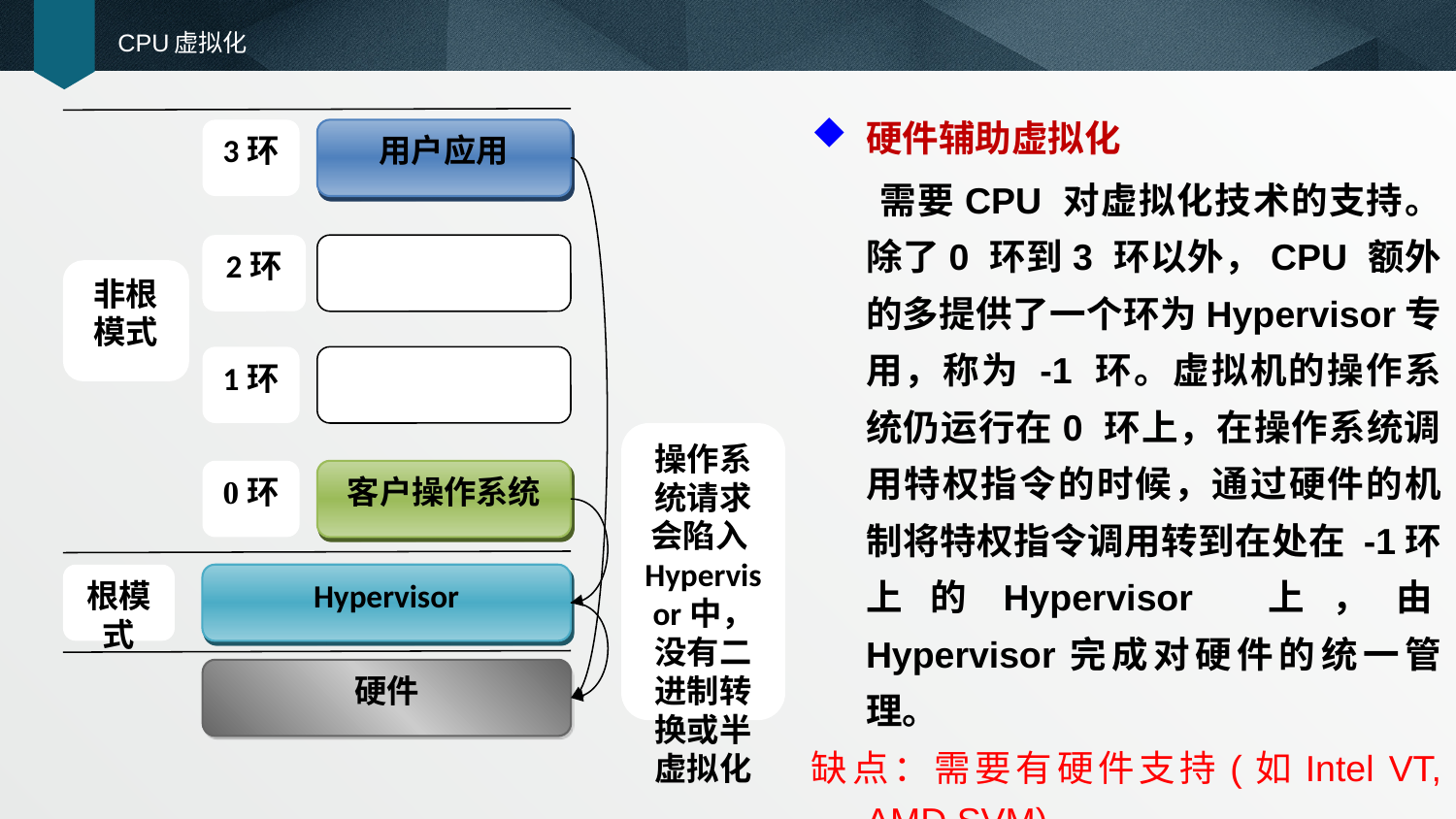

# CPU虚拟化
硬件辅助虚拟化
      需要CPU 对虚拟化技术的支持。除了0 环到3 环以外，CPU 额外的多提供了一个环为Hypervisor专用，称为 -1 环。虚拟机的操作系统仍运行在0 环上，在操作系统调用特权指令的时候，通过硬件的机制将特权指令调用转到在处在 -1环上的Hypervisor 上，由Hypervisor完成对硬件的统一管理。
缺点：需要有硬件支持(如Intel VT, AMD SVM)

3环
用户应用
2环

非根模式
1环

操作系统请求会陷入Hypervisor中，没有二进制转换或半虚拟化
0环
客户操作系统
根模式
Hypervisor
硬件